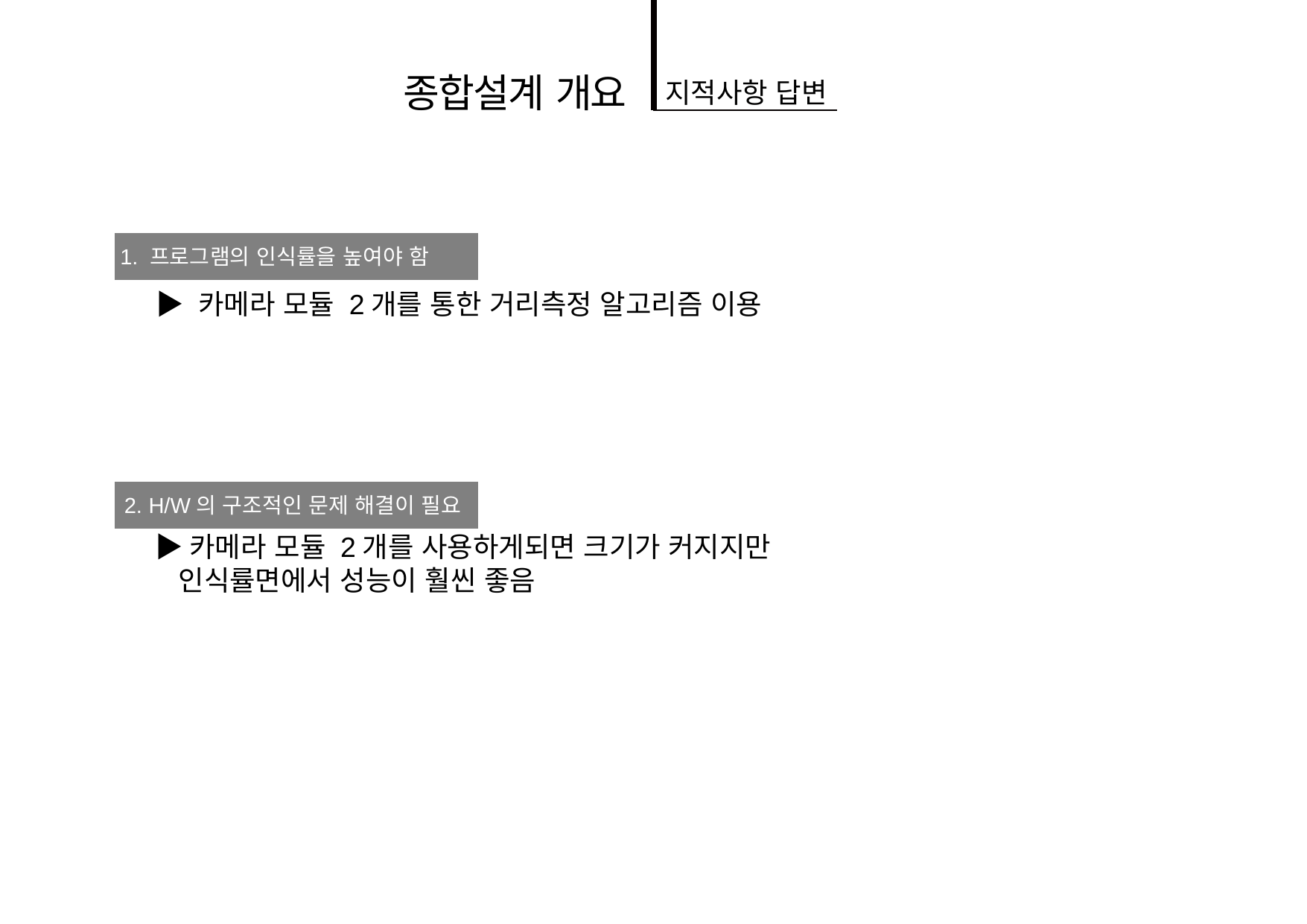

종합설계 개요
지적사항 답변

1. 프로그램의 인식률을 높여야 함
▶ 카메라 모듈 2개를 통한 거리측정 알고리즘 이용

2. H/W의 구조적인 문제 해결이 필요
▶카메라 모듈 2개를 사용하게되면 크기가 커지지만
   인식률면에서 성능이 훨씬 좋음